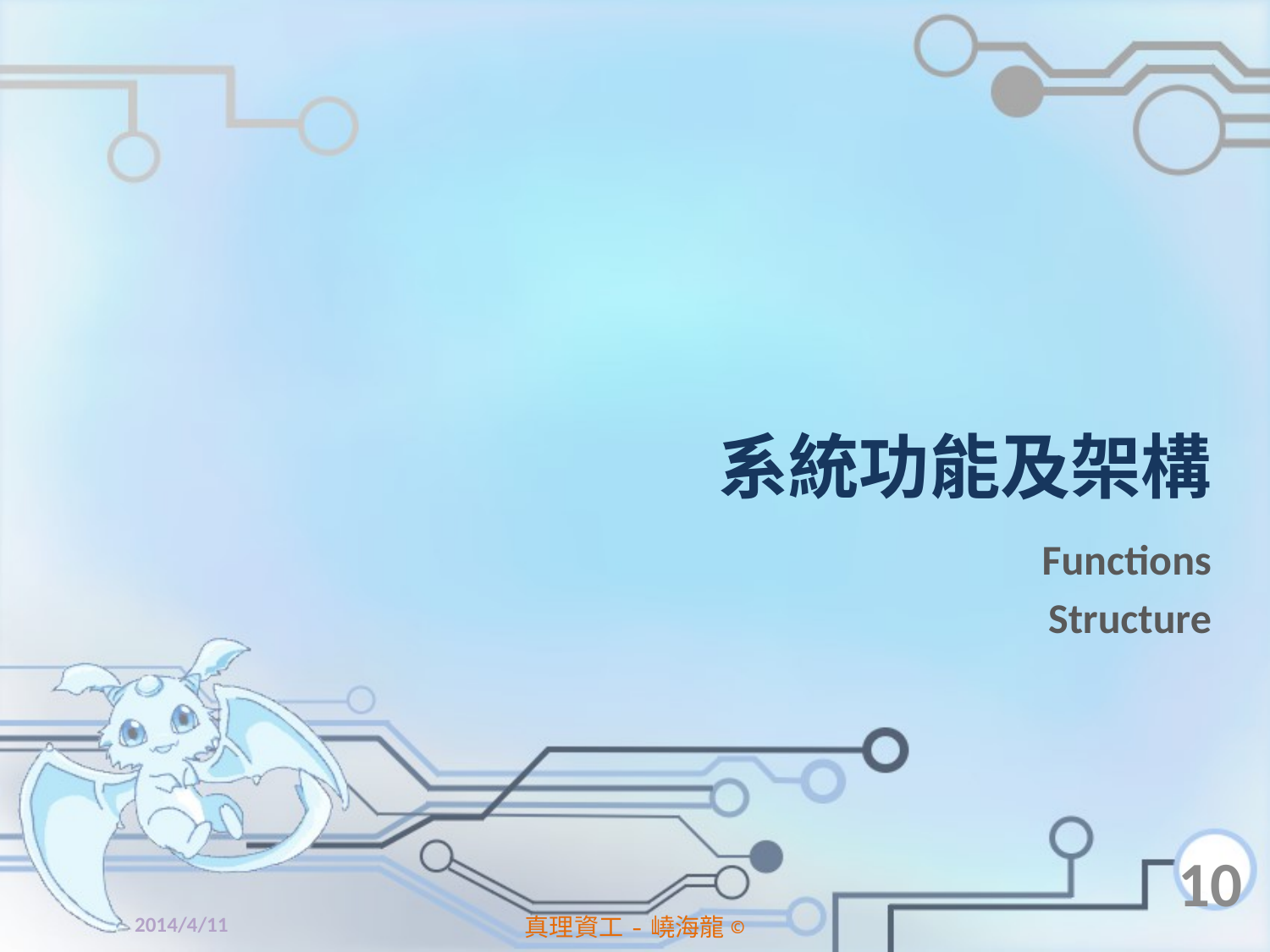

# 系統功能及架構
Functions
Structure
10
2014/4/11
真理資工-嶢海龍©